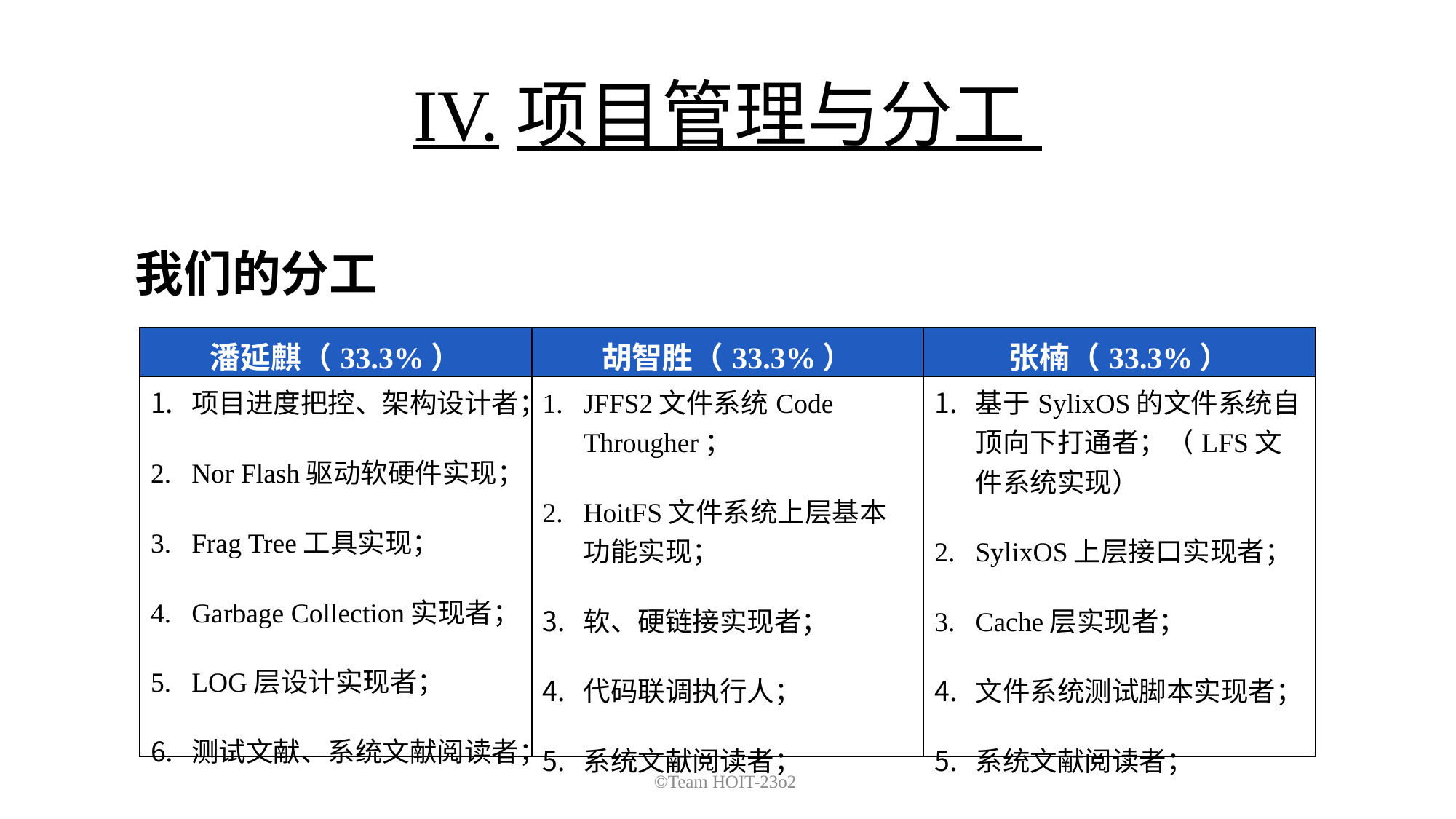

IV.项目管理与分工
我们的分工
| 潘延麒（33.3%） | 胡智胜（33.3%） | 张楠（33.3%） |
| --- | --- | --- |
| 项目进度把控、架构设计者； Nor Flash驱动软硬件实现； Frag Tree工具实现； Garbage Collection实现者； LOG层设计实现者； 测试文献、系统文献阅读者； | JFFS2文件系统Code Througher； HoitFS文件系统上层基本功能实现； 软、硬链接实现者； 代码联调执行人； 系统文献阅读者； | 基于SylixOS的文件系统自顶向下打通者；（LFS文件系统实现） SylixOS上层接口实现者； Cache层实现者； 文件系统测试脚本实现者； 系统文献阅读者； |
©Team HOIT-23o2